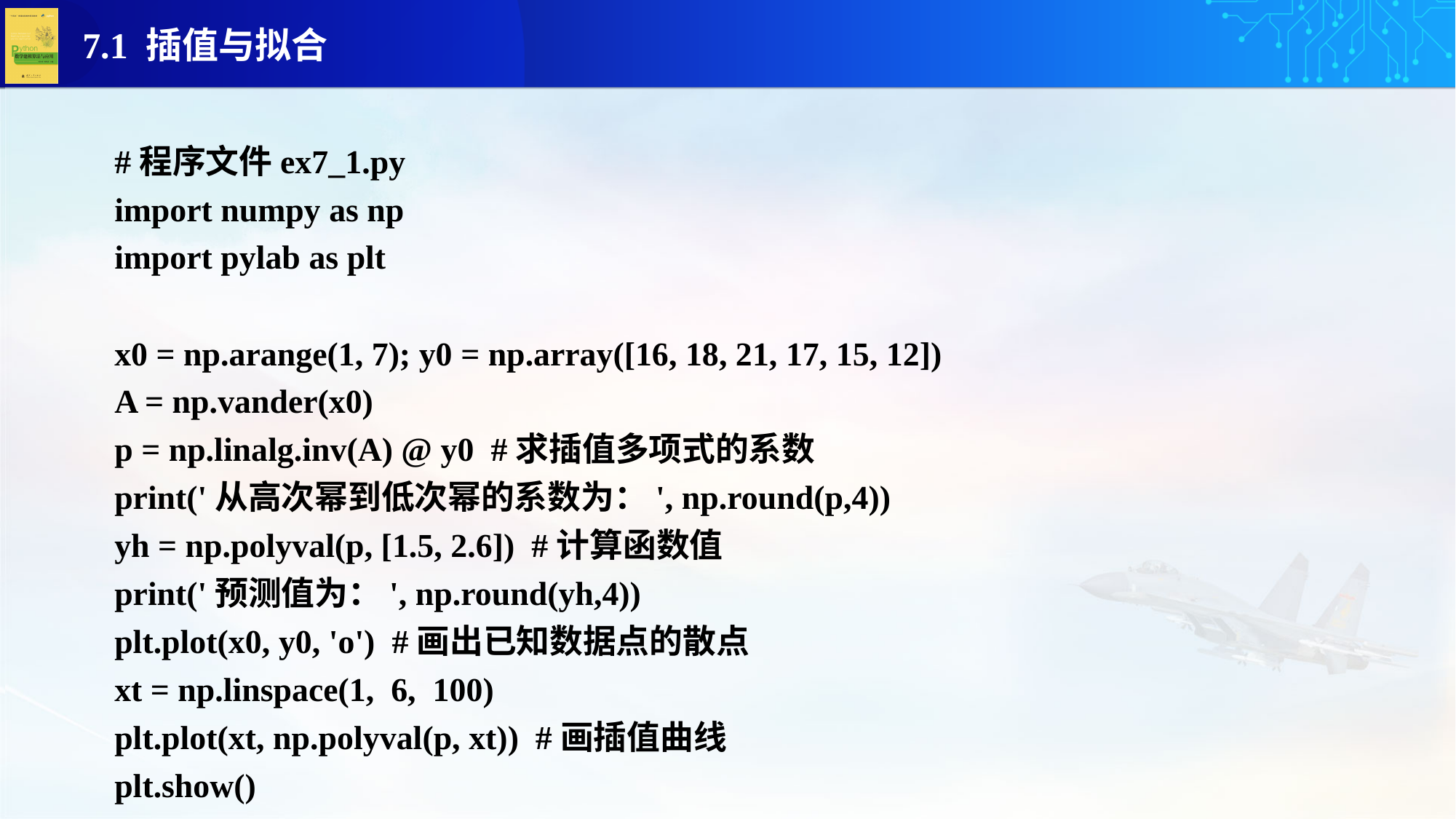

#程序文件ex7_1.py
import numpy as np
import pylab as plt

x0 = np.arange(1, 7); y0 = np.array([16, 18, 21, 17, 15, 12])
A = np.vander(x0)
p = np.linalg.inv(A) @ y0  #求插值多项式的系数
print('从高次幂到低次幂的系数为：', np.round(p,4))
yh = np.polyval(p, [1.5, 2.6])  #计算函数值
print('预测值为：', np.round(yh,4))
plt.plot(x0, y0, 'o')  #画出已知数据点的散点
xt = np.linspace(1,  6,  100)
plt.plot(xt, np.polyval(p, xt))  #画插值曲线
plt.show()